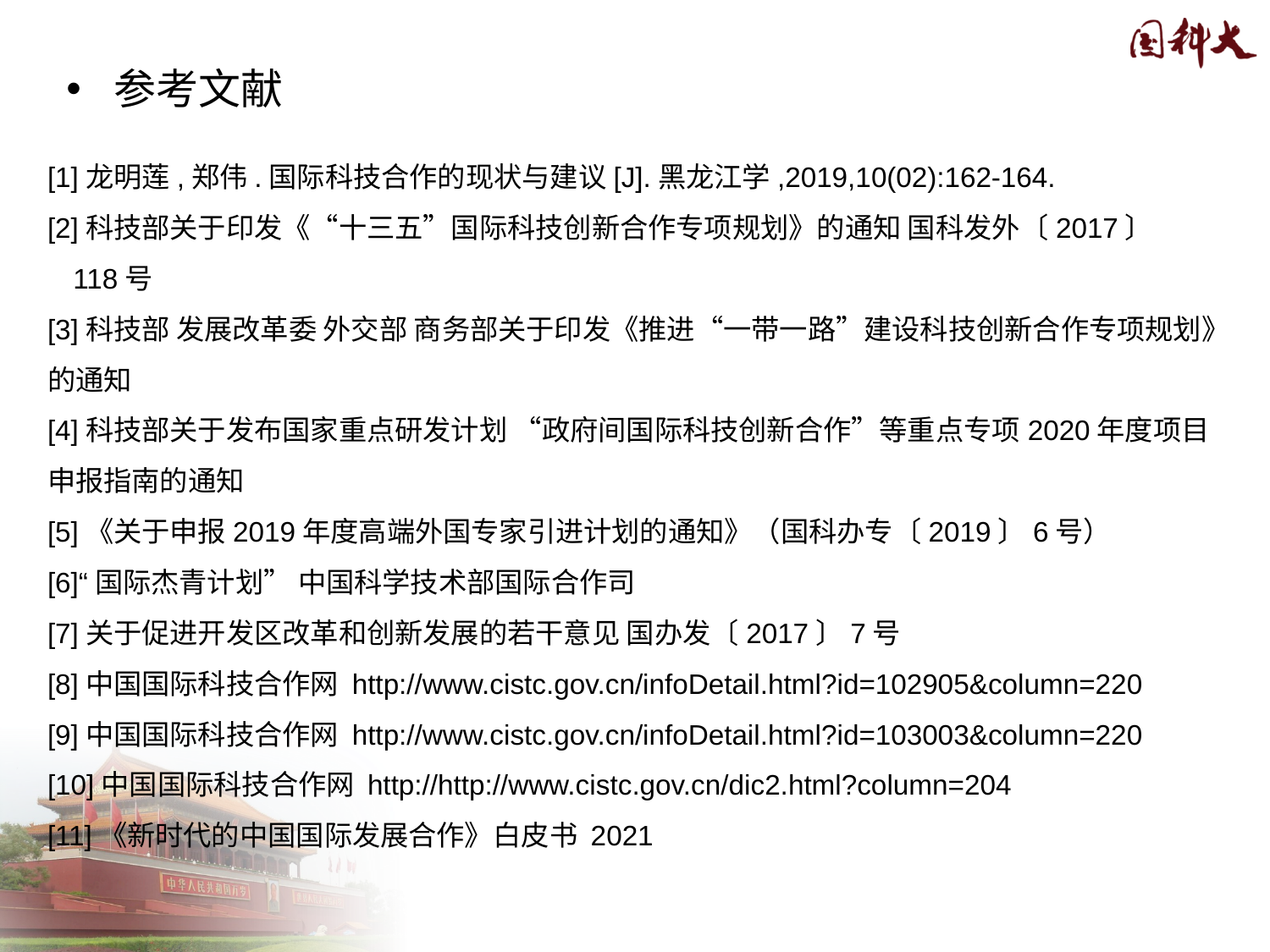

参考文献
[1]龙明莲,郑伟.国际科技合作的现状与建议[J].黑龙江学,2019,10(02):162-164.
[2]科技部关于印发《“十三五”国际科技创新合作专项规划》的通知 国科发外〔2017〕                118号
[3]科技部 发展改革委 外交部 商务部关于印发《推进“一带一路”建设科技创新合作专项规划》的通知
[4]科技部关于发布国家重点研发计划 “政府间国际科技创新合作”等重点专项2020年度项目申报指南的通知
[5]《关于申报2019年度高端外国专家引进计划的通知》（国科办专〔2019〕6号）
[6]“国际杰青计划” 中国科学技术部国际合作司
[7]关于促进开发区改革和创新发展的若干意见 国办发〔2017〕7号
[8]中国国际科技合作网 http://www.cistc.gov.cn/infoDetail.html?id=102905&column=220
[9]中国国际科技合作网 http://www.cistc.gov.cn/infoDetail.html?id=103003&column=220
[10]中国国际科技合作网 http://http://www.cistc.gov.cn/dic2.html?column=204
[11]《新时代的中国国际发展合作》白皮书 2021